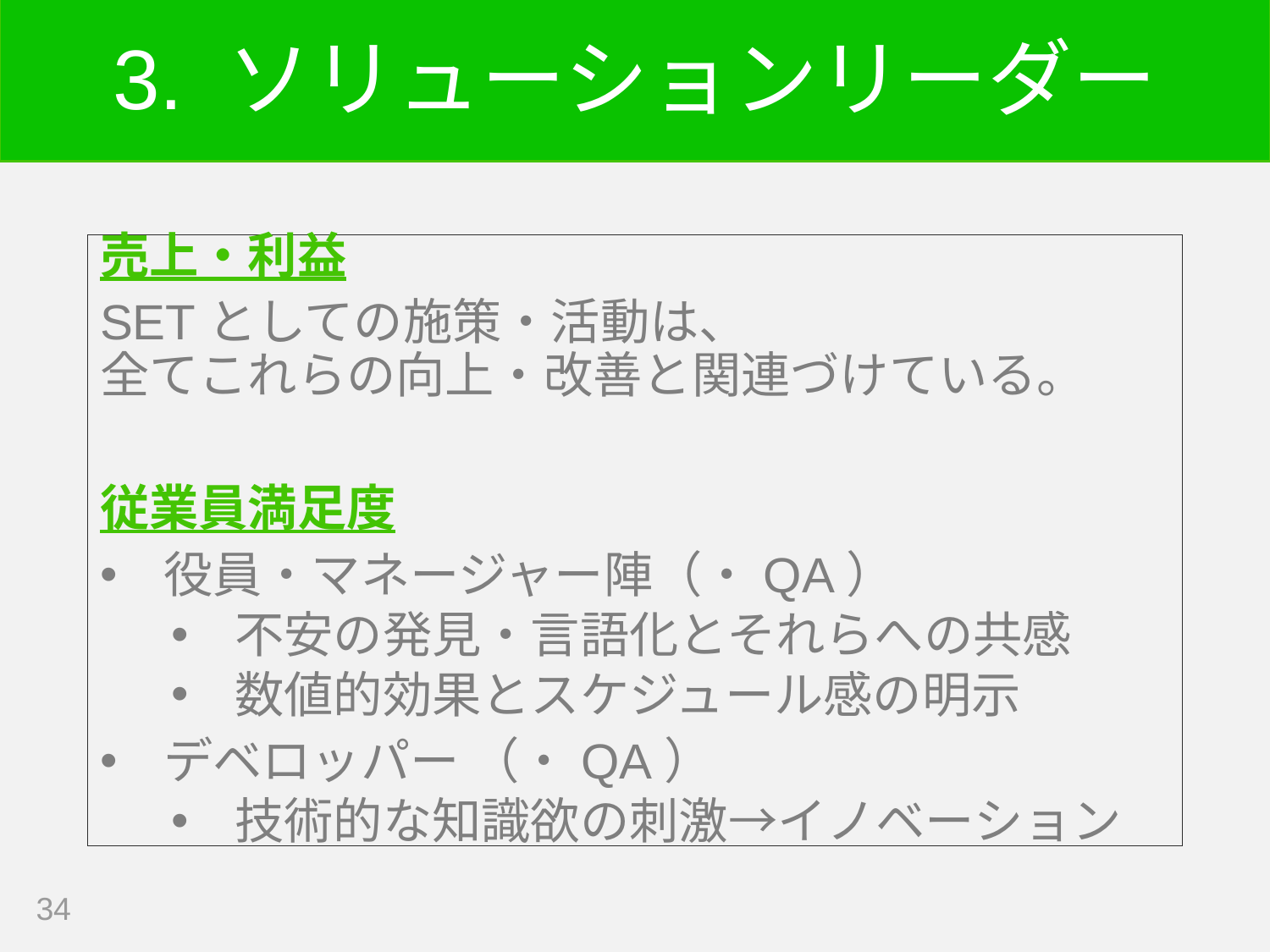

# 3. ソリューションリーダー
売上・利益
SETとしての施策・活動は、
全てこれらの向上・改善と関連づけている。

従業員満足度
役員・マネージャー陣（・QA）
不安の発見・言語化とそれらへの共感
数値的効果とスケジュール感の明示
デベロッパー （・QA）
技術的な知識欲の刺激→イノベーション
34